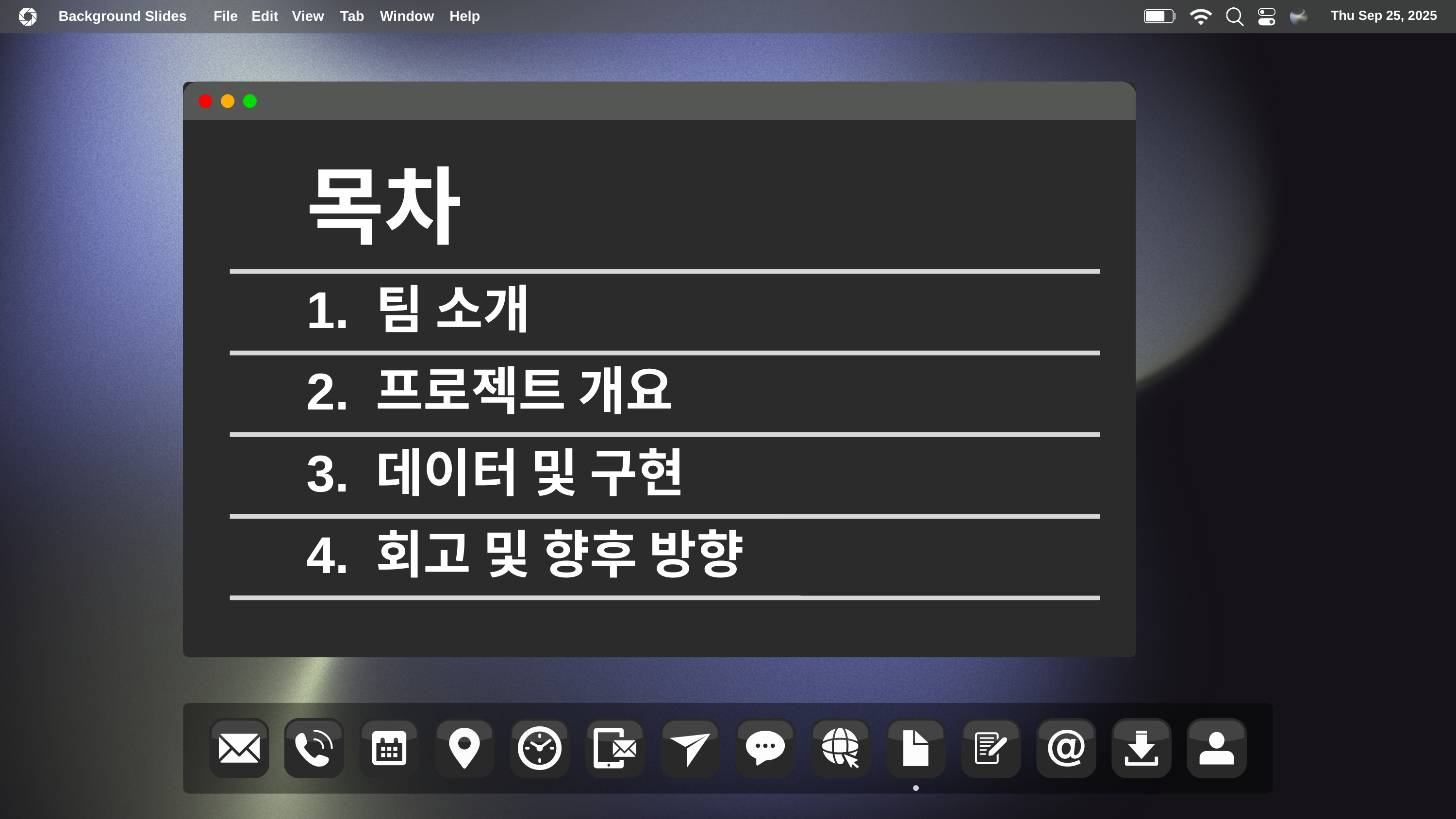

Thu Sep 25, 2025

Background Slides
File
Edit
View
Tab
Window
Help

Apple Macbook UI
Background Slides

목차

1. 팀 소개

2. 프로젝트 개요

3. 데이터 및 구현

4. 회고 및 향후 방향